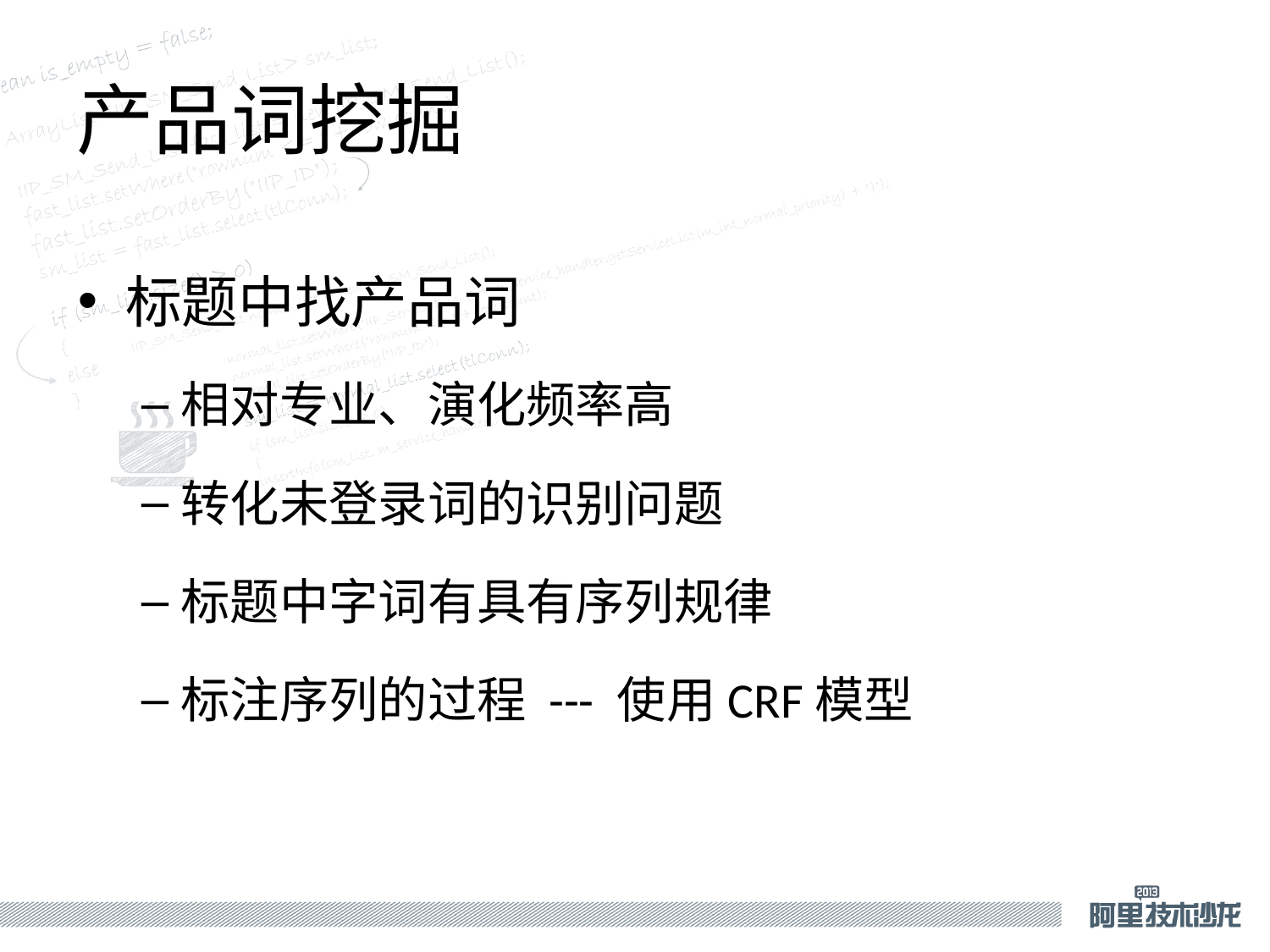

# 产品词挖掘
标题中找产品词
相对专业、演化频率高
转化未登录词的识别问题
标题中字词有具有序列规律
标注序列的过程 --- 使用CRF模型